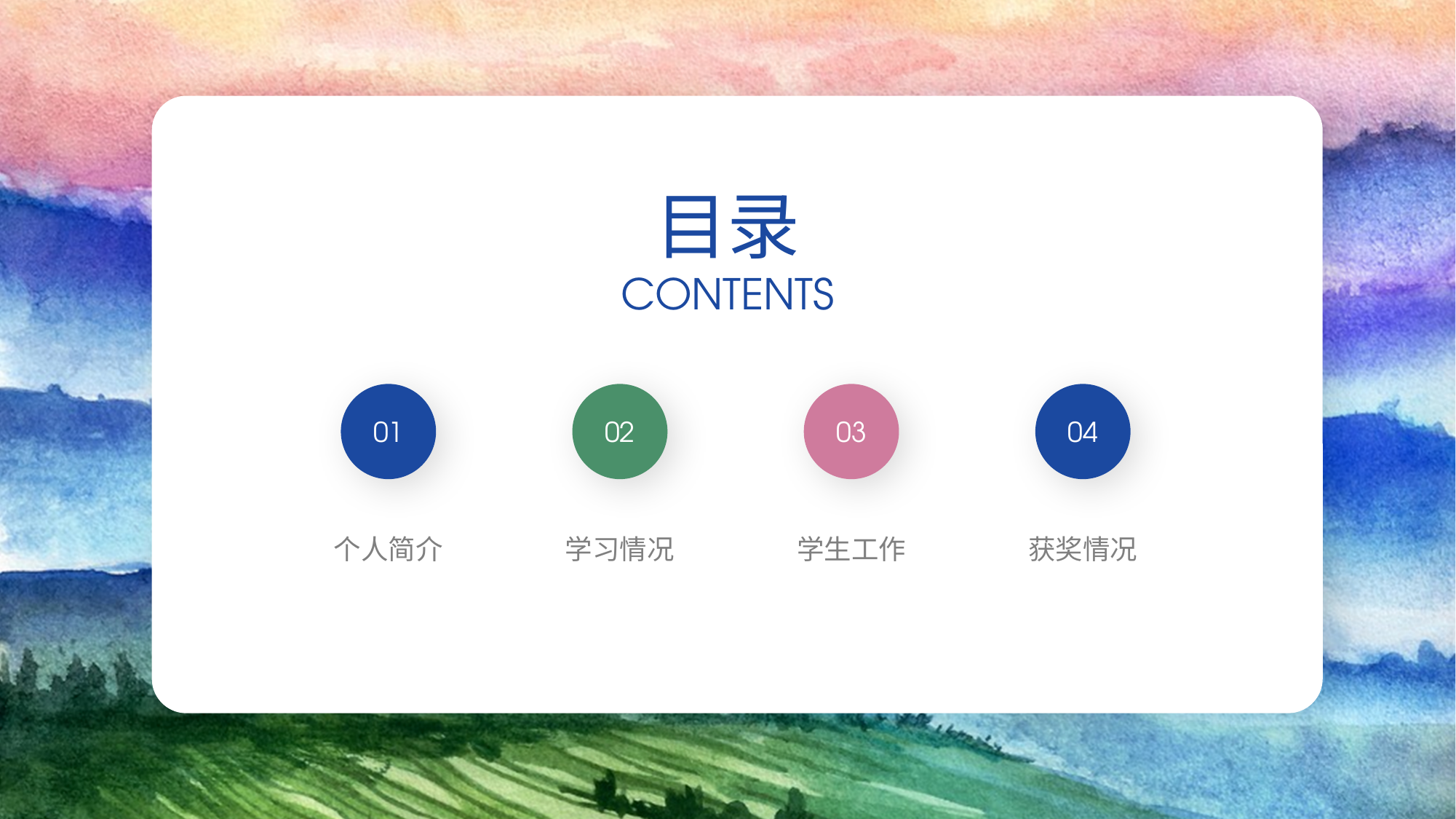

目录
CONTENTS
01
02
03
04
个人简介
学习情况
学生工作
获奖情况